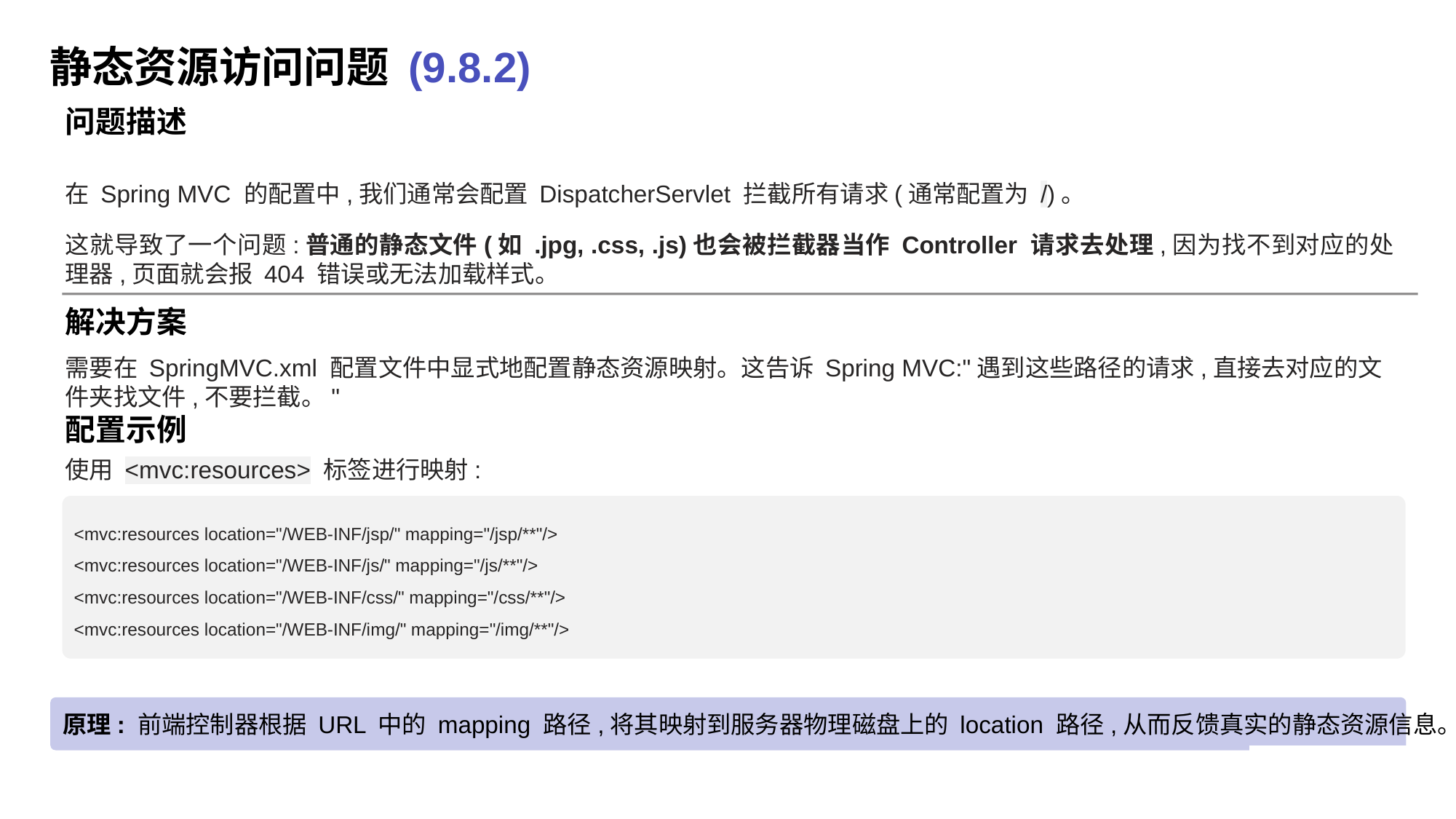

静态资源访问问题 (9.8.2)
问题描述
在 Spring MVC 的配置中,我们通常会配置 DispatcherServlet 拦截所有请求(通常配置为 /)。
这就导致了一个问题:普通的静态文件(如 .jpg, .css, .js)也会被拦截器当作 Controller 请求去处理,因为找不到对应的处理器,页面就会报 404 错误或无法加载样式。

解决方案
需要在 SpringMVC.xml 配置文件中显式地配置静态资源映射。这告诉 Spring MVC:"遇到这些路径的请求,直接去对应的文件夹找文件,不要拦截。"
配置示例
使用 <mvc:resources> 标签进行映射:

<mvc:resources location="/WEB-INF/jsp/" mapping="/jsp/**"/>
<mvc:resources location="/WEB-INF/js/" mapping="/js/**"/>
<mvc:resources location="/WEB-INF/css/" mapping="/css/**"/>
<mvc:resources location="/WEB-INF/img/" mapping="/img/**"/>

原理: 前端控制器根据 URL 中的 mapping 路径,将其映射到服务器物理磁盘上的 location 路径,从而反馈真实的静态资源信息。